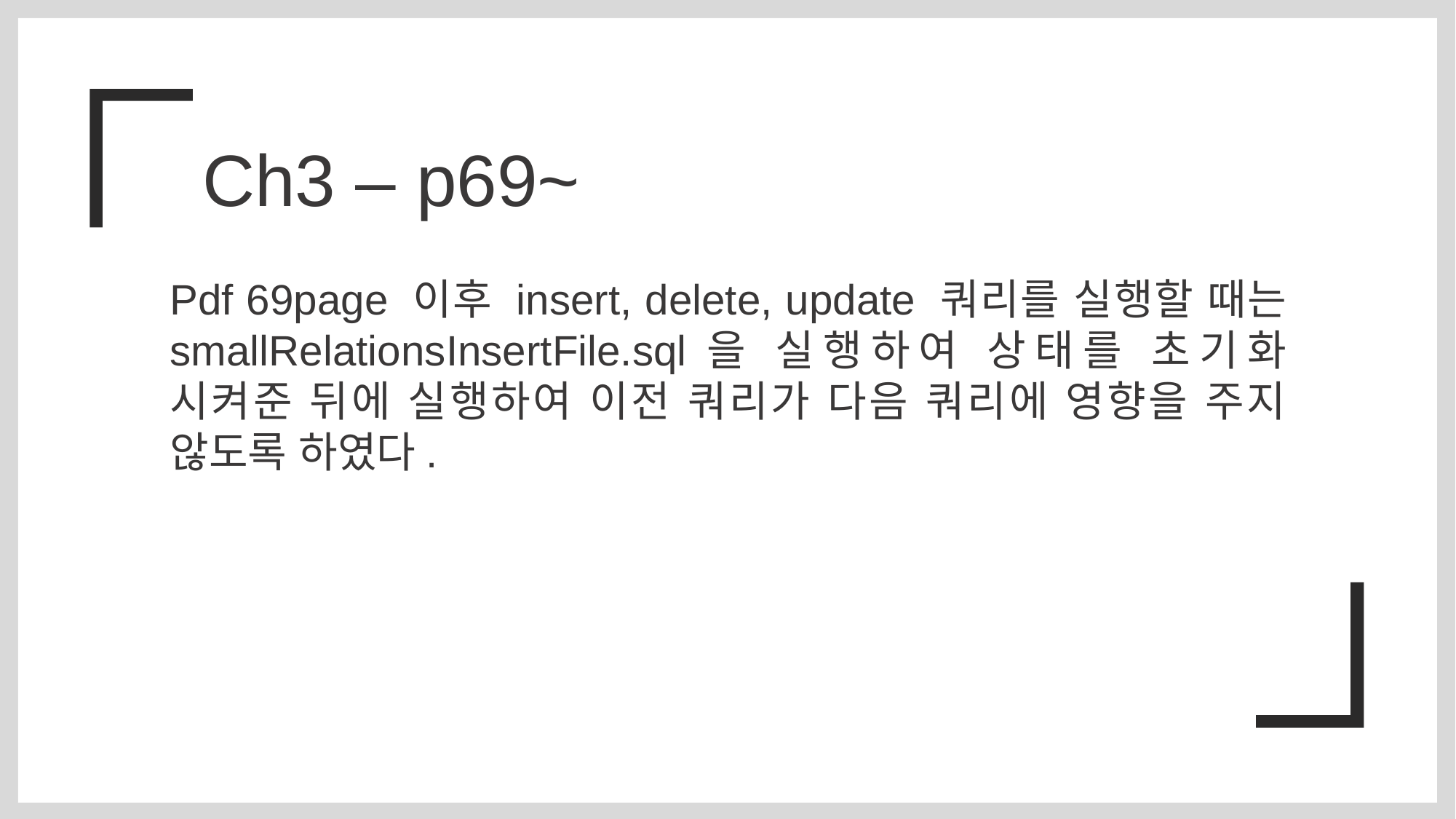

Ch3 – p69~
Pdf 69page 이후 insert, delete, update 쿼리를 실행할 때는 smallRelationsInsertFile.sql을 실행하여 상태를 초기화 시켜준 뒤에 실행하여 이전 쿼리가 다음 쿼리에 영향을 주지 않도록 하였다.